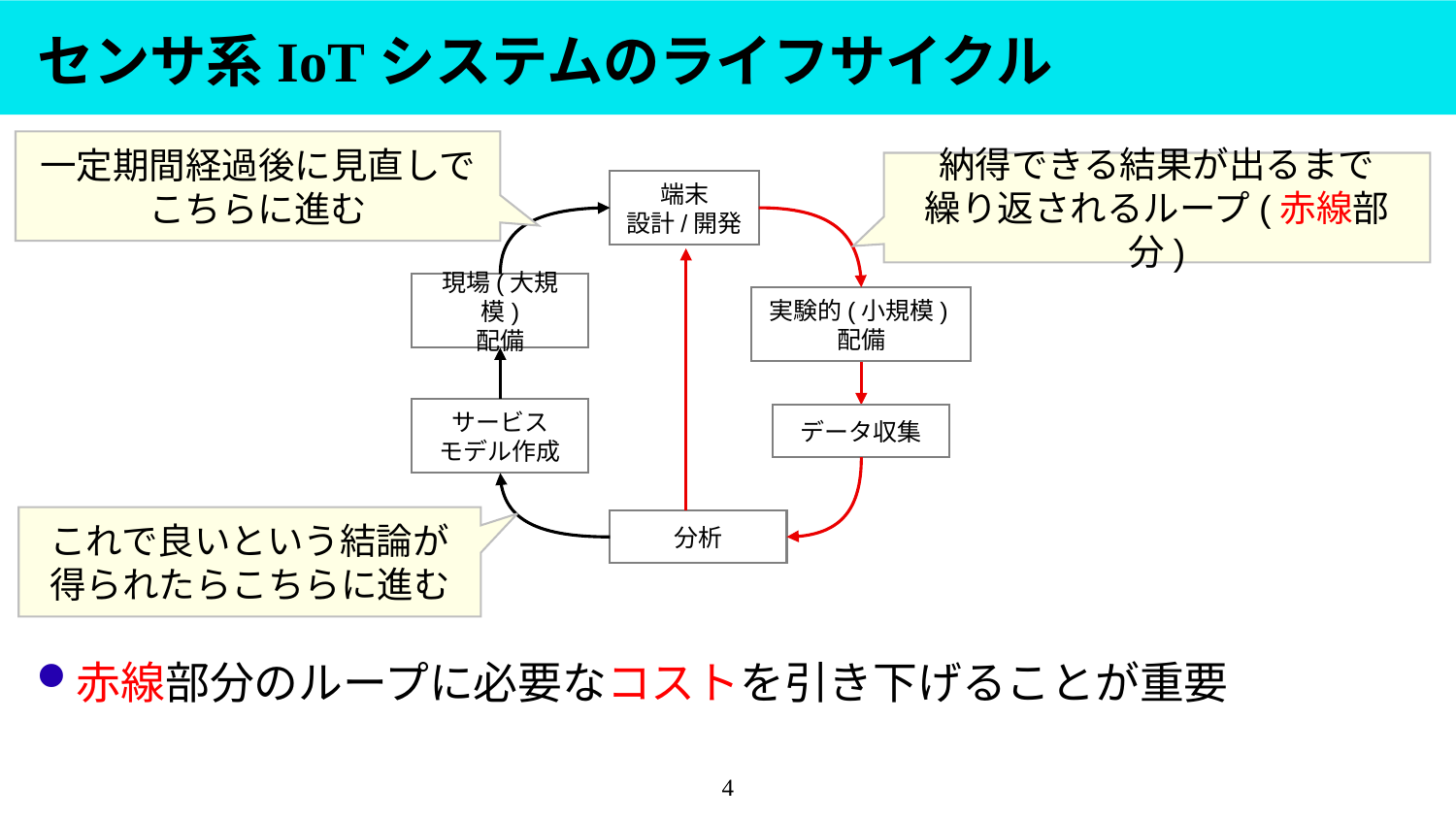

# センサ系IoTシステムのライフサイクル
一定期間経過後に見直しで
こちらに進む
納得できる結果が出るまで
繰り返されるループ(赤線部分)
端末
設計/開発
現場(大規模)
配備
実験的(小規模)配備
サービス
モデル作成
データ収集
これで良いという結論が
得られたらこちらに進む
分析
赤線部分のループに必要なコストを引き下げることが重要
4